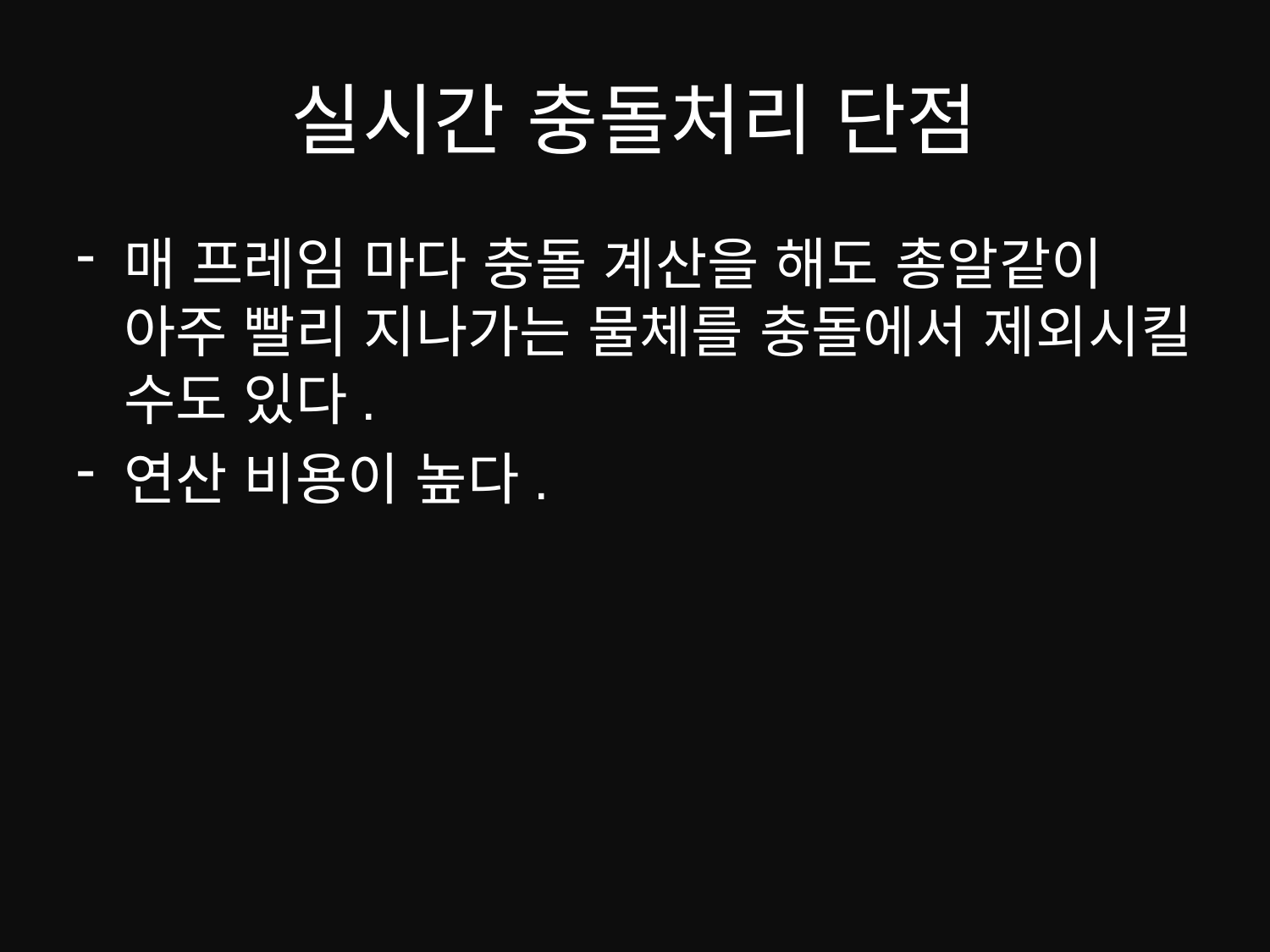

# 실시간 충돌처리 단점
매 프레임 마다 충돌 계산을 해도 총알같이 아주 빨리 지나가는 물체를 충돌에서 제외시킬 수도 있다.
연산 비용이 높다.